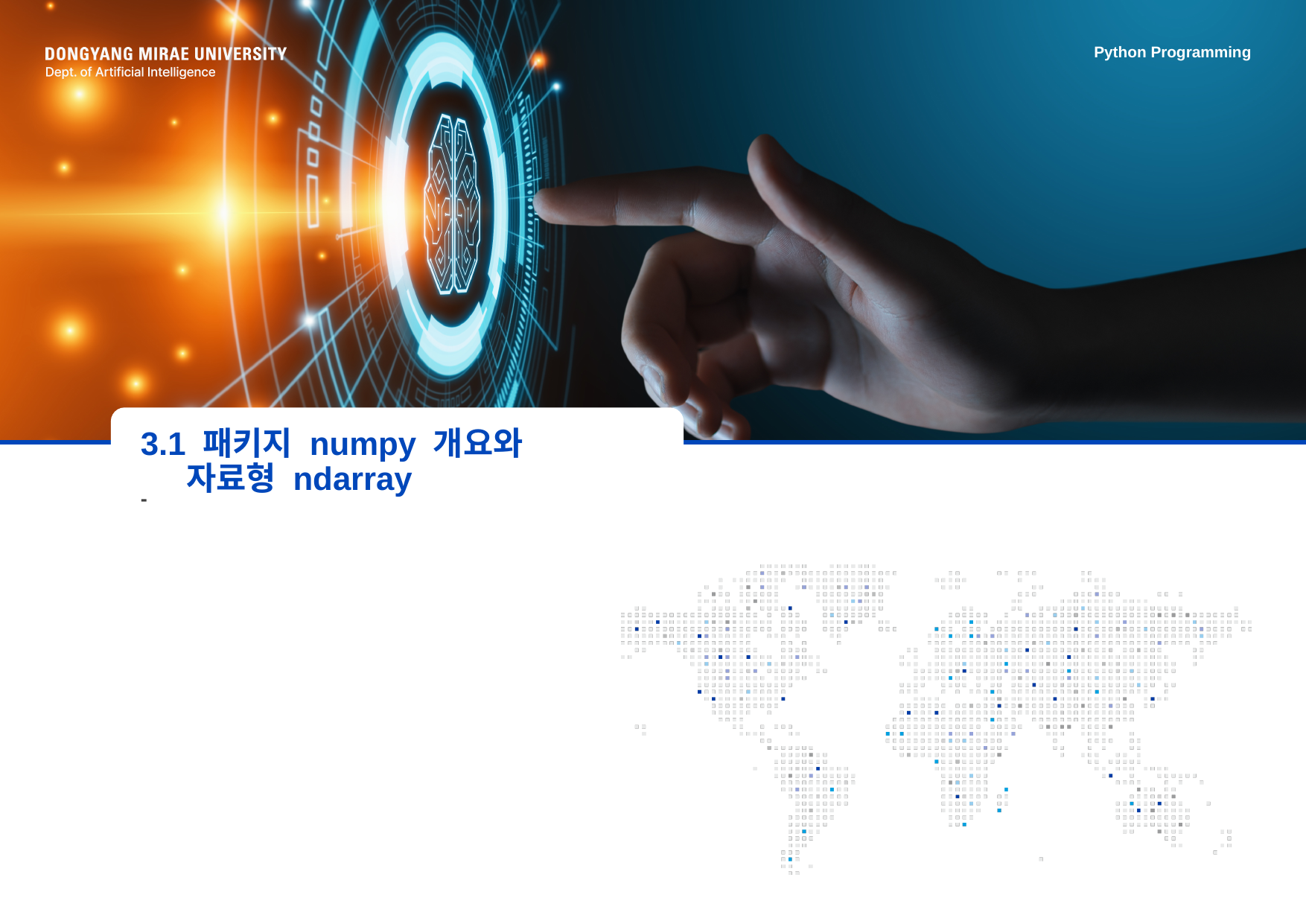

# 3.1 패키지 numpy 개요와 자료형 ndarray
-